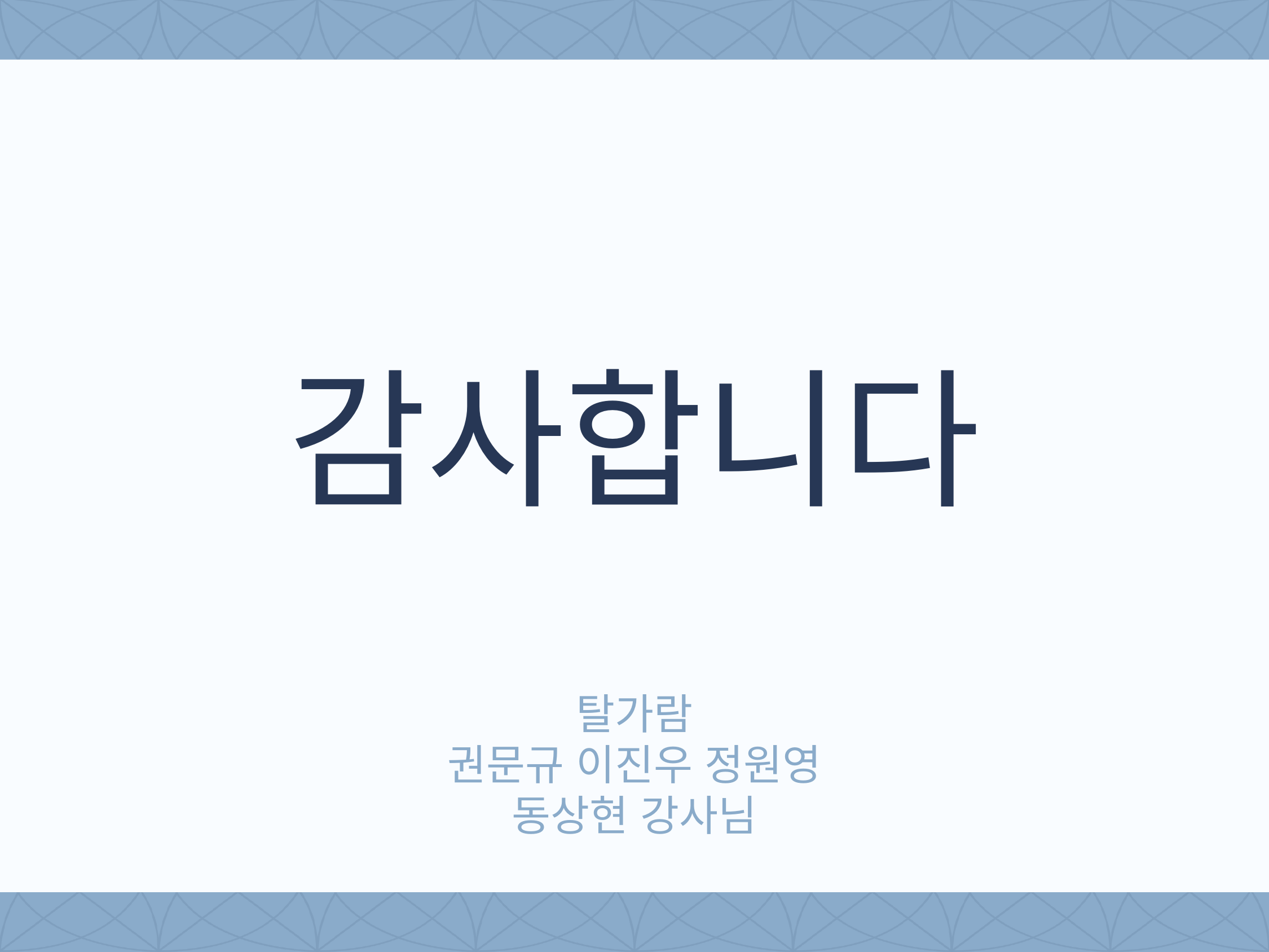

감사합니다
탈가람
권문규 이진우 정원영
동상현 강사님